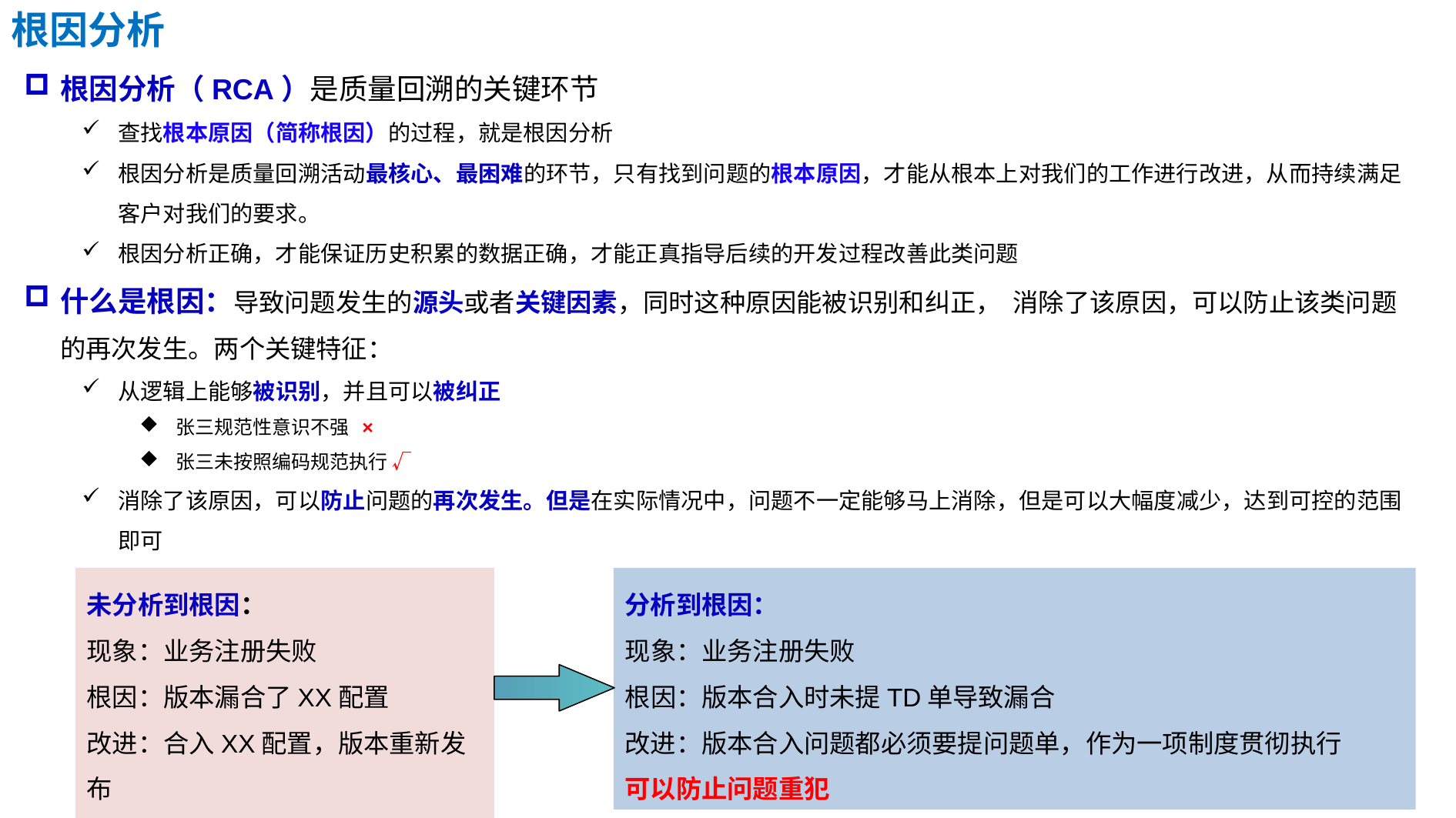

根因分析
根因分析（RCA）是质量回溯的关键环节
查找根本原因（简称根因）的过程，就是根因分析
根因分析是质量回溯活动最核心、最困难的环节，只有找到问题的根本原因，才能从根本上对我们的工作进行改进，从而持续满足客户对我们的要求。
根因分析正确，才能保证历史积累的数据正确，才能正真指导后续的开发过程改善此类问题
什么是根因：导致问题发生的源头或者关键因素，同时这种原因能被识别和纠正，  消除了该原因，可以防止该类问题的再次发生。两个关键特征：
从逻辑上能够被识别，并且可以被纠正
张三规范性意识不强  ×
张三未按照编码规范执行 √
消除了该原因，可以防止问题的再次发生。但是在实际情况中，问题不一定能够马上消除，但是可以大幅度减少，达到可控的范围即可
未分析到根因：
现象：业务注册失败
根因：版本漏合了XX配置
改进：合入XX配置，版本重新发布
无法防止问题重犯
分析到根因：
现象：业务注册失败
根因：版本合入时未提TD单导致漏合
改进：版本合入问题都必须要提问题单，作为一项制度贯彻执行
可以防止问题重犯